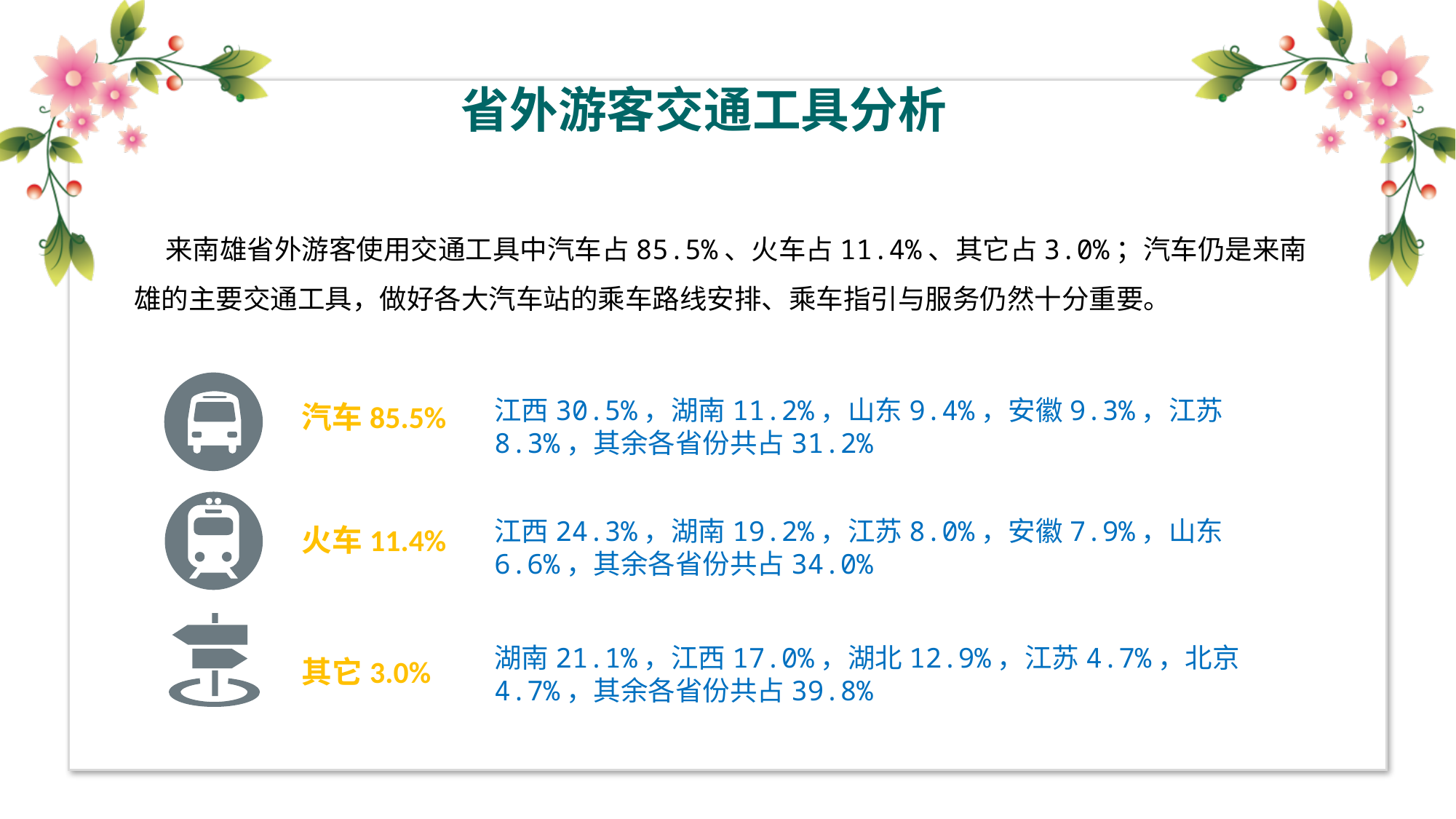

省外游客交通工具分析
    来南雄省外游客使用交通工具中汽车占85.5%、火车占11.4%、其它占3.0%；汽车仍是来南雄的主要交通工具，做好各大汽车站的乘车路线安排、乘车指引与服务仍然十分重要。

江西30.5%，湖南11.2%，山东9.4%，安徽9.3%，江苏8.3%，其余各省份共占31.2%
汽车85.5%

江西24.3%，湖南19.2%，江苏8.0%，安徽7.9%，山东6.6%，其余各省份共占34.0%
火车11.4%

湖南21.1%，江西17.0%，湖北12.9%，江苏4.7%，北京4.7%，其余各省份共占39.8%
其它3.0%